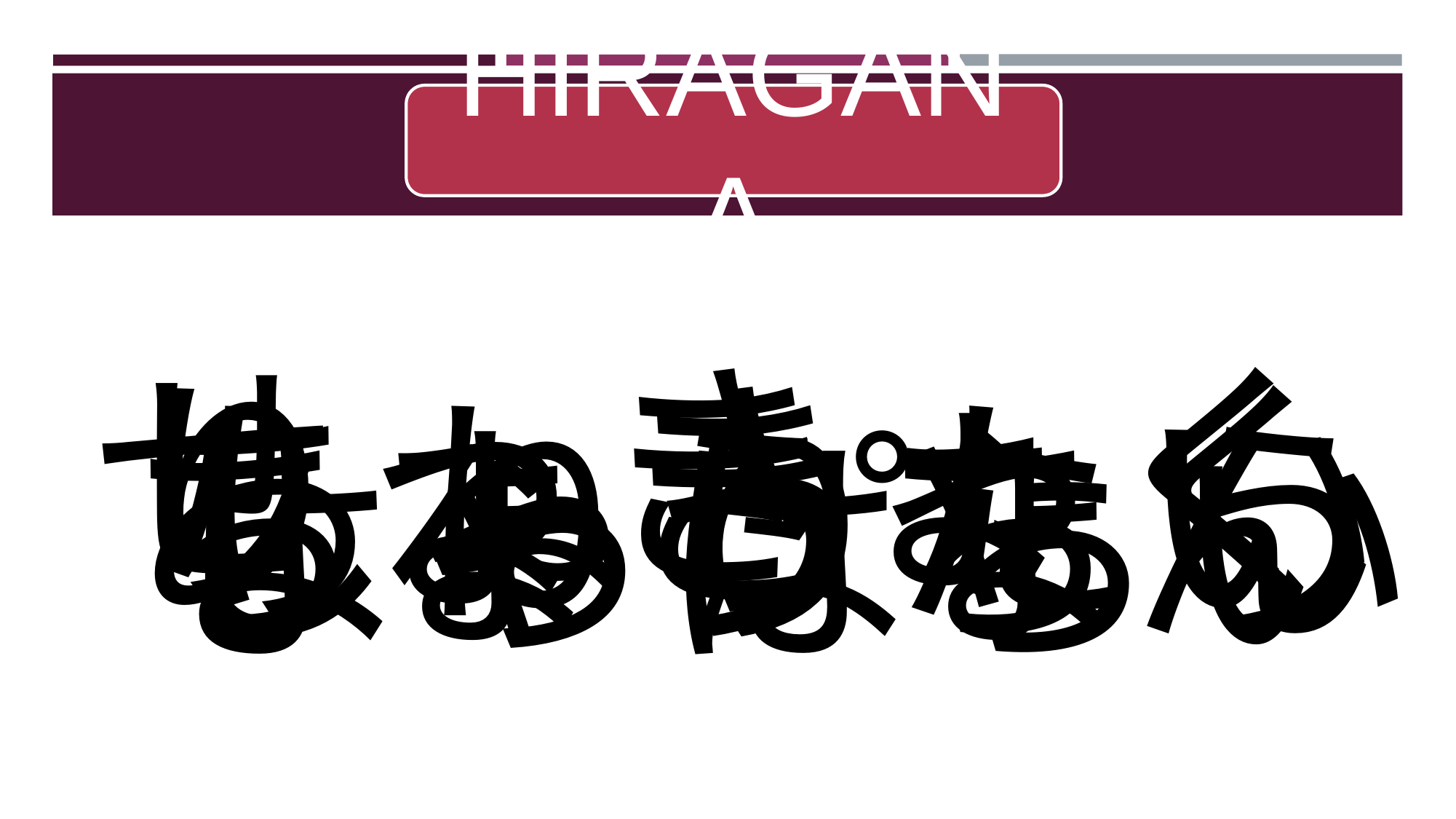

HIRAGANA
せっきょく
りょきゃく
あねったい
ちょうちん
しゃりょう
よっぱらい